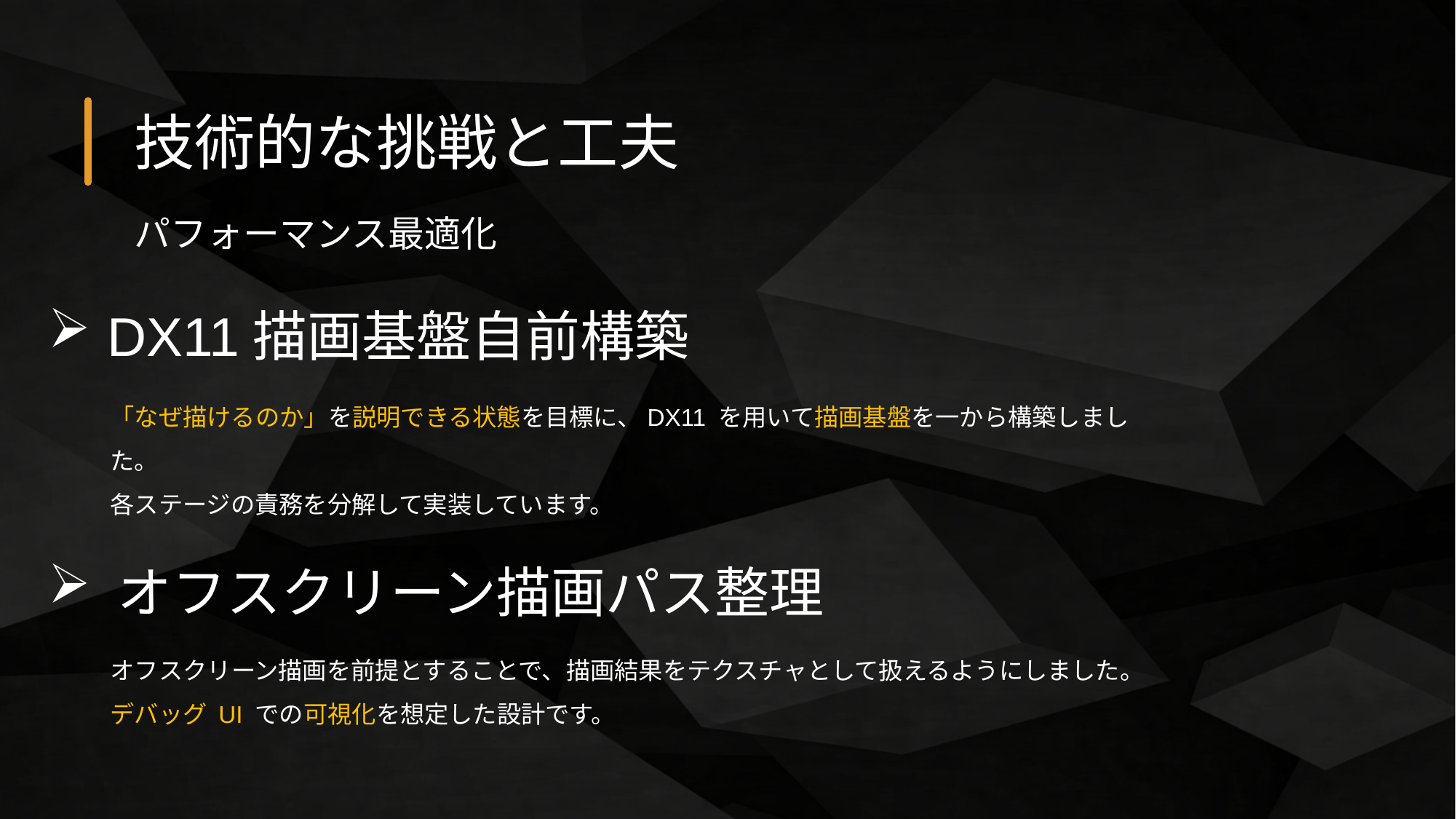

技術的な挑戦と工夫
パフォーマンス最適化
 DX11描画基盤自前構築

「なぜ描けるのか」を説明できる状態を目標に、DX11 を用いて描画基盤を一から構築しました。
各ステージの責務を分解して実装しています。
 オフスクリーン描画パス整理

オフスクリーン描画を前提とすることで、描画結果をテクスチャとして扱えるようにしました。
デバッグ UI での可視化を想定した設計です。